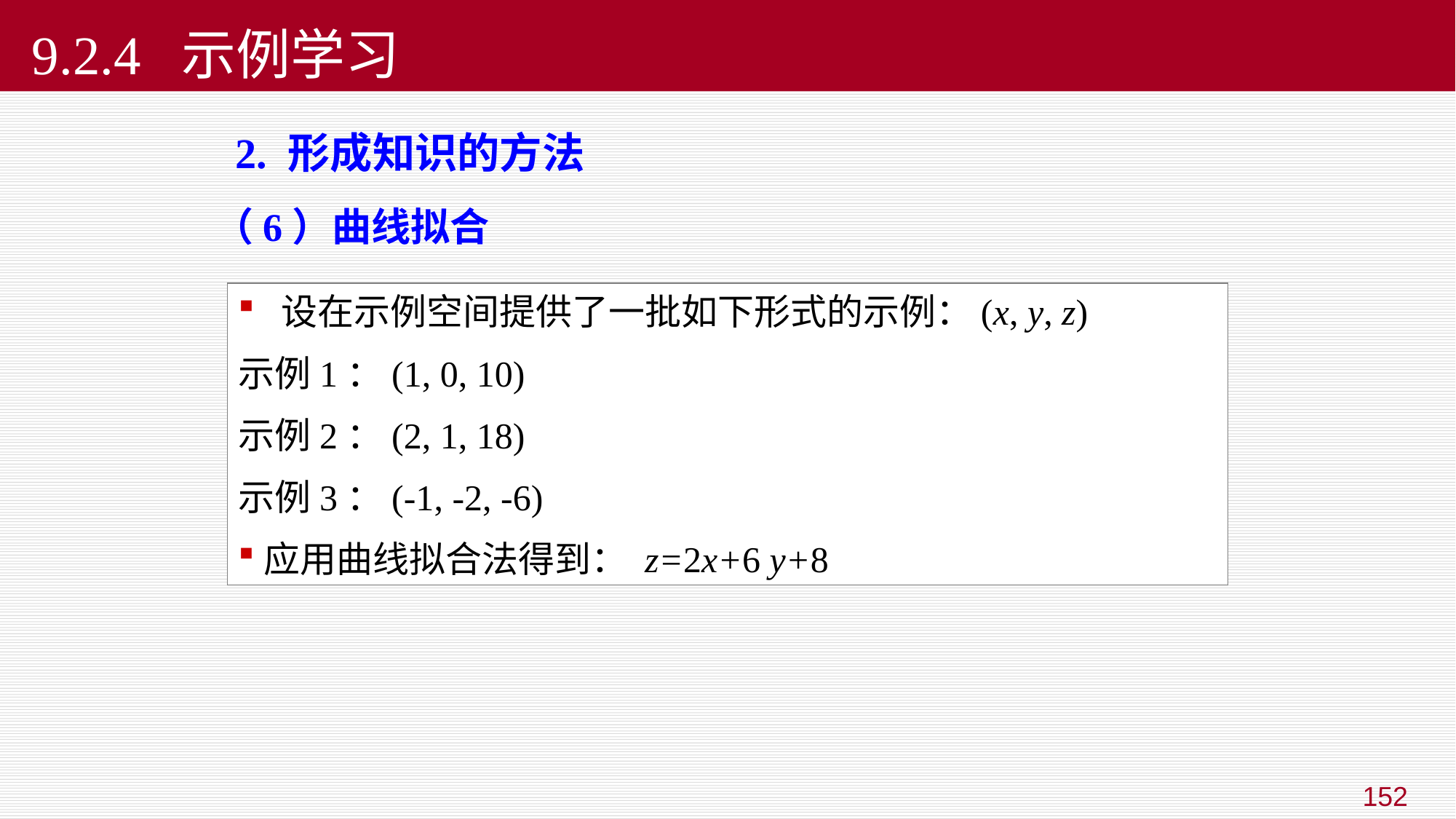

# 9.2.4  示例学习
  2. 形成知识的方法
（6）曲线拟合
 设在示例空间提供了一批如下形式的示例：(x, y, z)
示例1：(1, 0, 10)
示例2：(2, 1, 18)
示例3：(-1, -2, -6)
应用曲线拟合法得到： z=2x+6 y+8

152